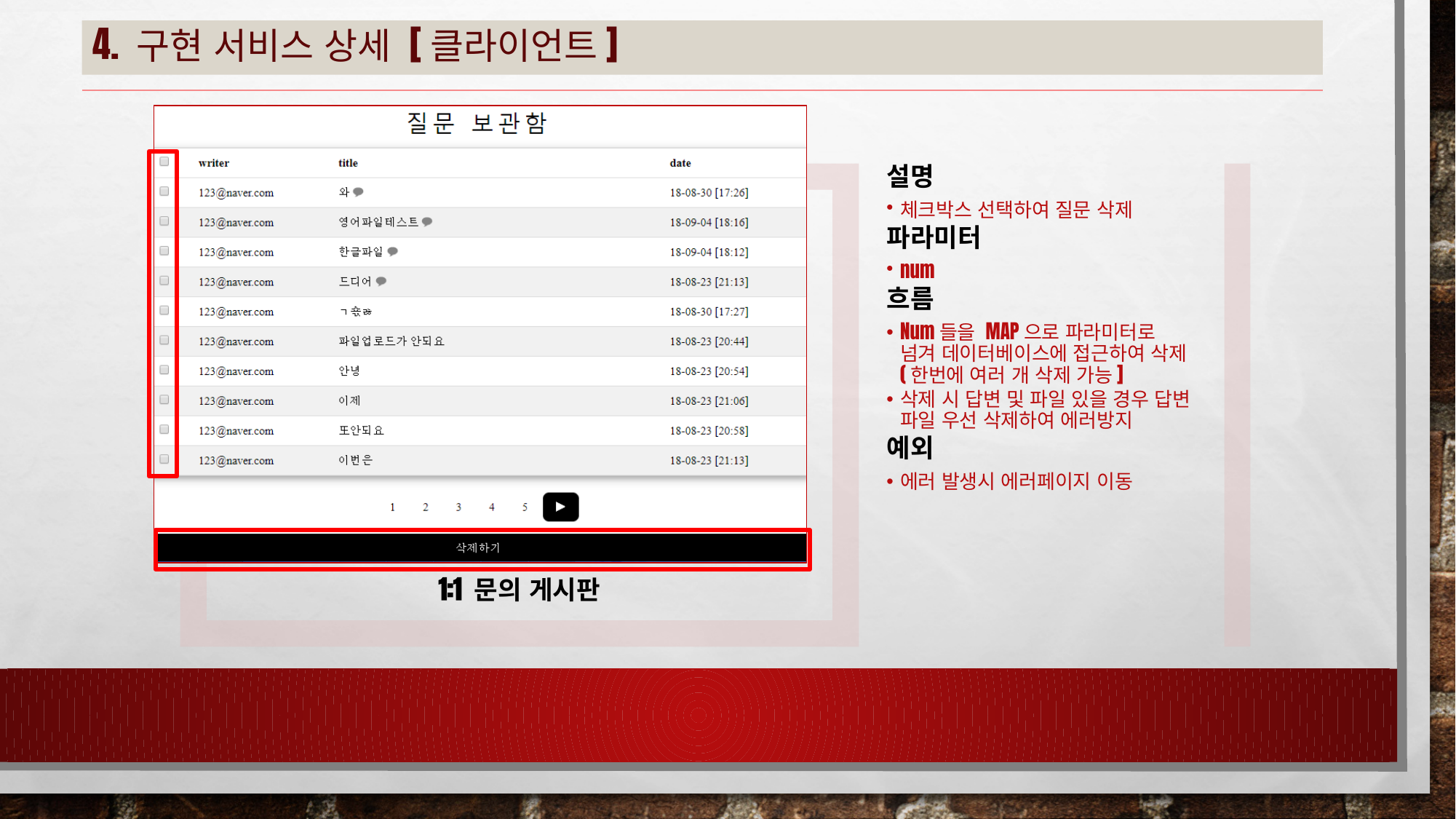

# 4. 구현 서비스 상세 [클라이언트]
1:1 문의 게시판
설명
체크박스 선택하여 질문 삭제
파라미터
num
흐름
Num들을 MAP으로 파라미터로 넘겨 데이터베이스에 접근하여 삭제(한번에 여러 개 삭제 가능]
삭제 시 답변 및 파일 있을 경우 답변 파일 우선 삭제하여 에러방지
예외
에러 발생시 에러페이지 이동